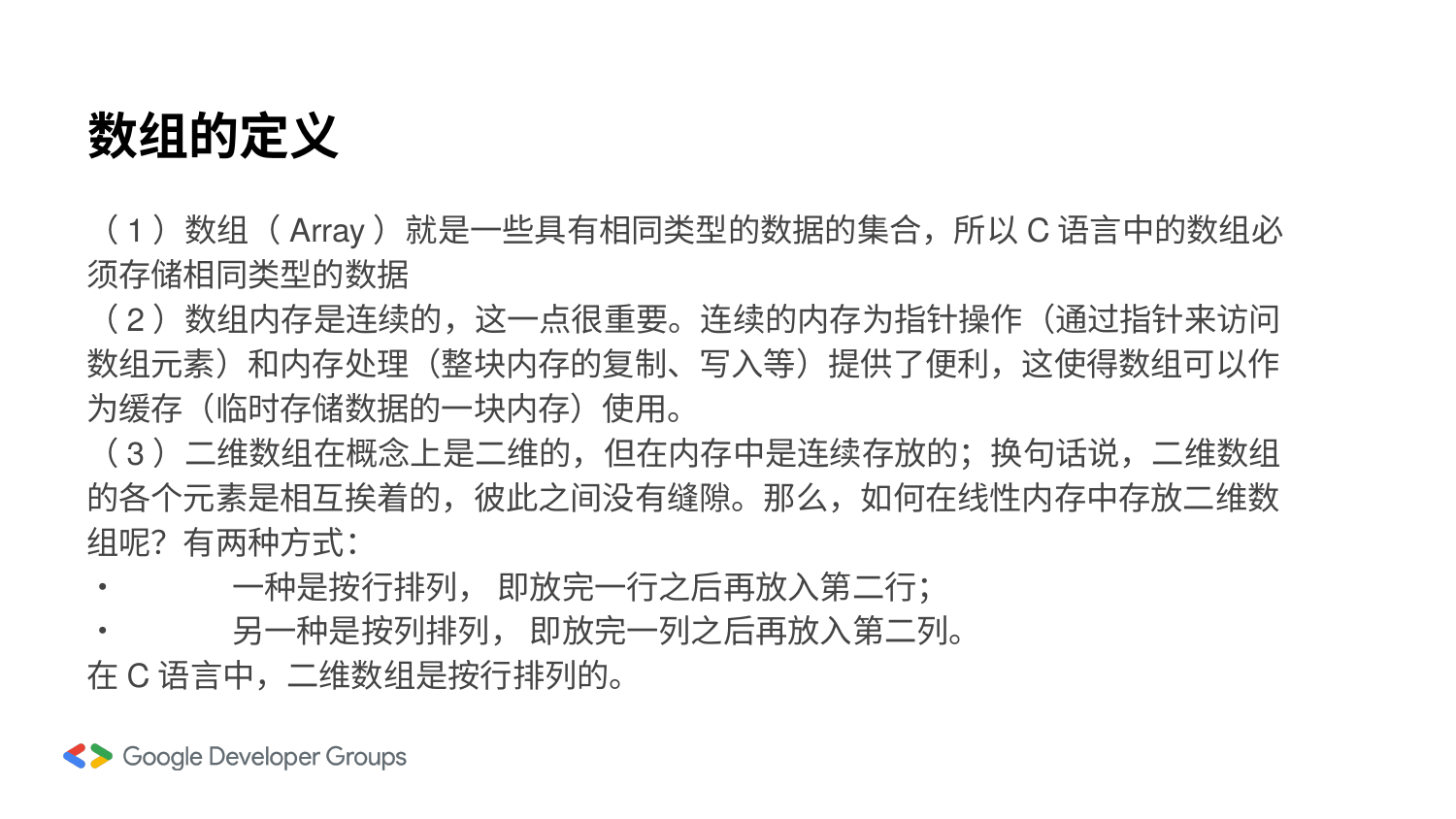

# 数组的定义
（1）数组（Array）就是一些具有相同类型的数据的集合，所以C语言中的数组必须存储相同类型的数据
（2）数组内存是连续的，这一点很重要。连续的内存为指针操作（通过指针来访问数组元素）和内存处理（整块内存的复制、写入等）提供了便利，这使得数组可以作为缓存（临时存储数据的一块内存）使用。
（3）二维数组在概念上是二维的，但在内存中是连续存放的；换句话说，二维数组的各个元素是相互挨着的，彼此之间没有缝隙。那么，如何在线性内存中存放二维数组呢？有两种方式：
•	一种是按行排列， 即放完一行之后再放入第二行；
•	另一种是按列排列， 即放完一列之后再放入第二列。
在C语言中，二维数组是按行排列的。